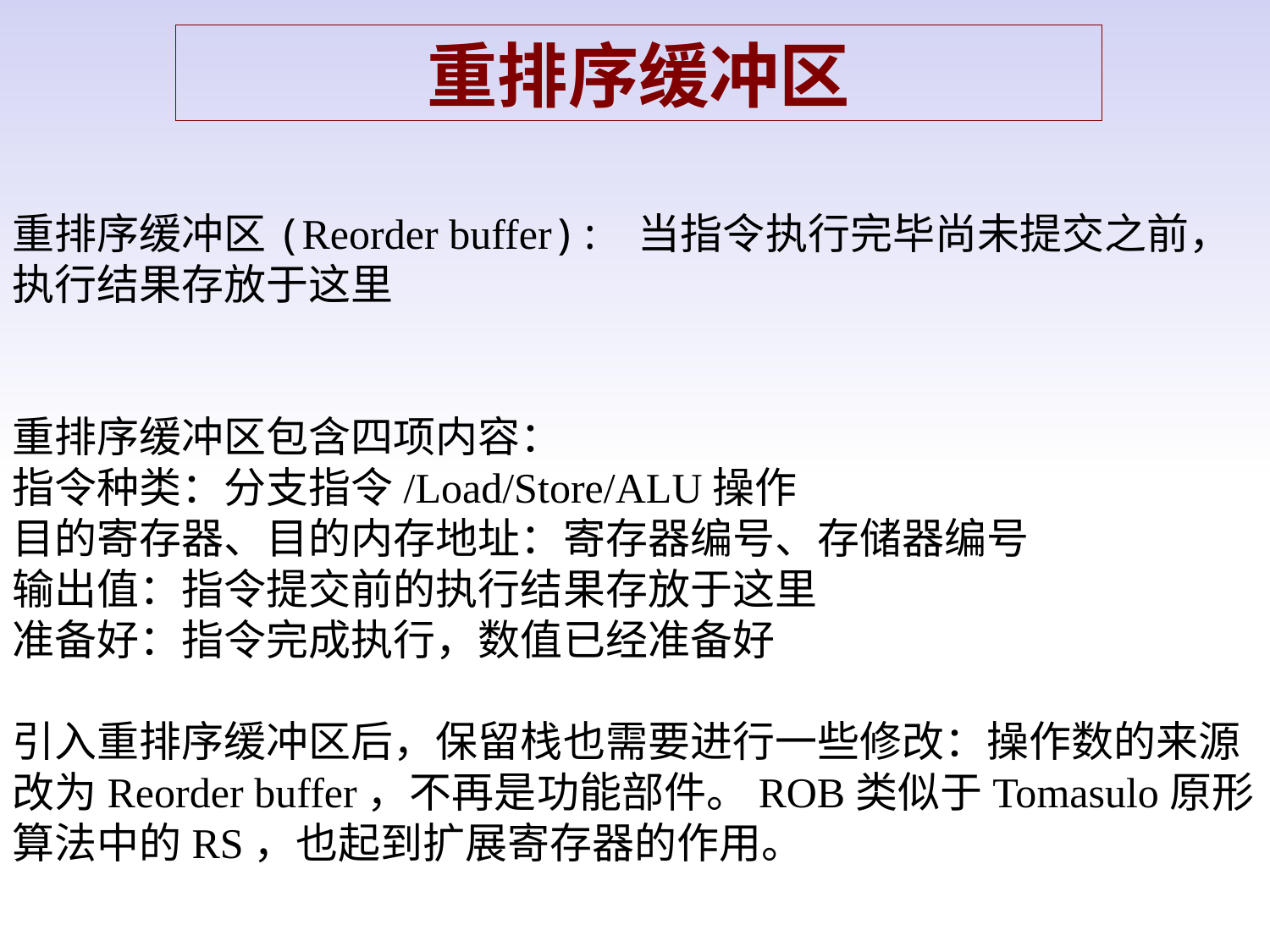

重排序缓冲区
重排序缓冲区(Reorder buffer): 当指令执行完毕尚未提交之前，执行结果存放于这里

重排序缓冲区包含四项内容：
指令种类：分支指令/Load/Store/ALU操作
目的寄存器、目的内存地址：寄存器编号、存储器编号
输出值：指令提交前的执行结果存放于这里
准备好：指令完成执行，数值已经准备好

引入重排序缓冲区后，保留栈也需要进行一些修改：操作数的来源改为Reorder buffer，不再是功能部件。ROB类似于Tomasulo原形算法中的RS，也起到扩展寄存器的作用。